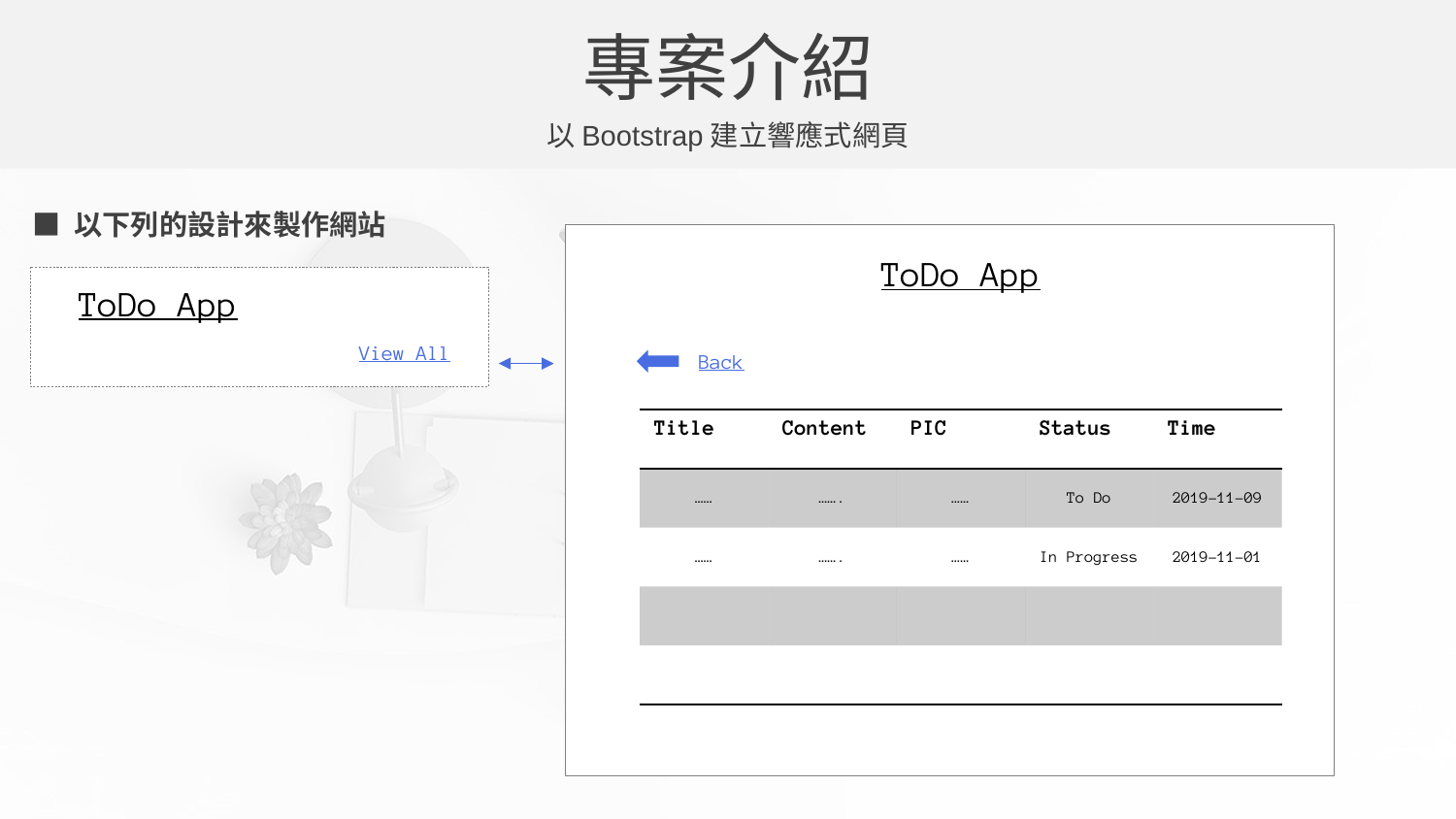

專案介紹
以Bootstrap建立響應式網頁
■ 以下列的設計來製作網站

ToDo App

ToDo App
View All
Back

| Title | Content | PIC | Status | Time |
| --- | --- | --- | --- | --- |
| …… | ……. | …… | To Do | 2019-11-09 |
| …… | ……. | …… | In Progress | 2019-11-01 |
|  |  |  |  |  |
|  |  |  |  |  |